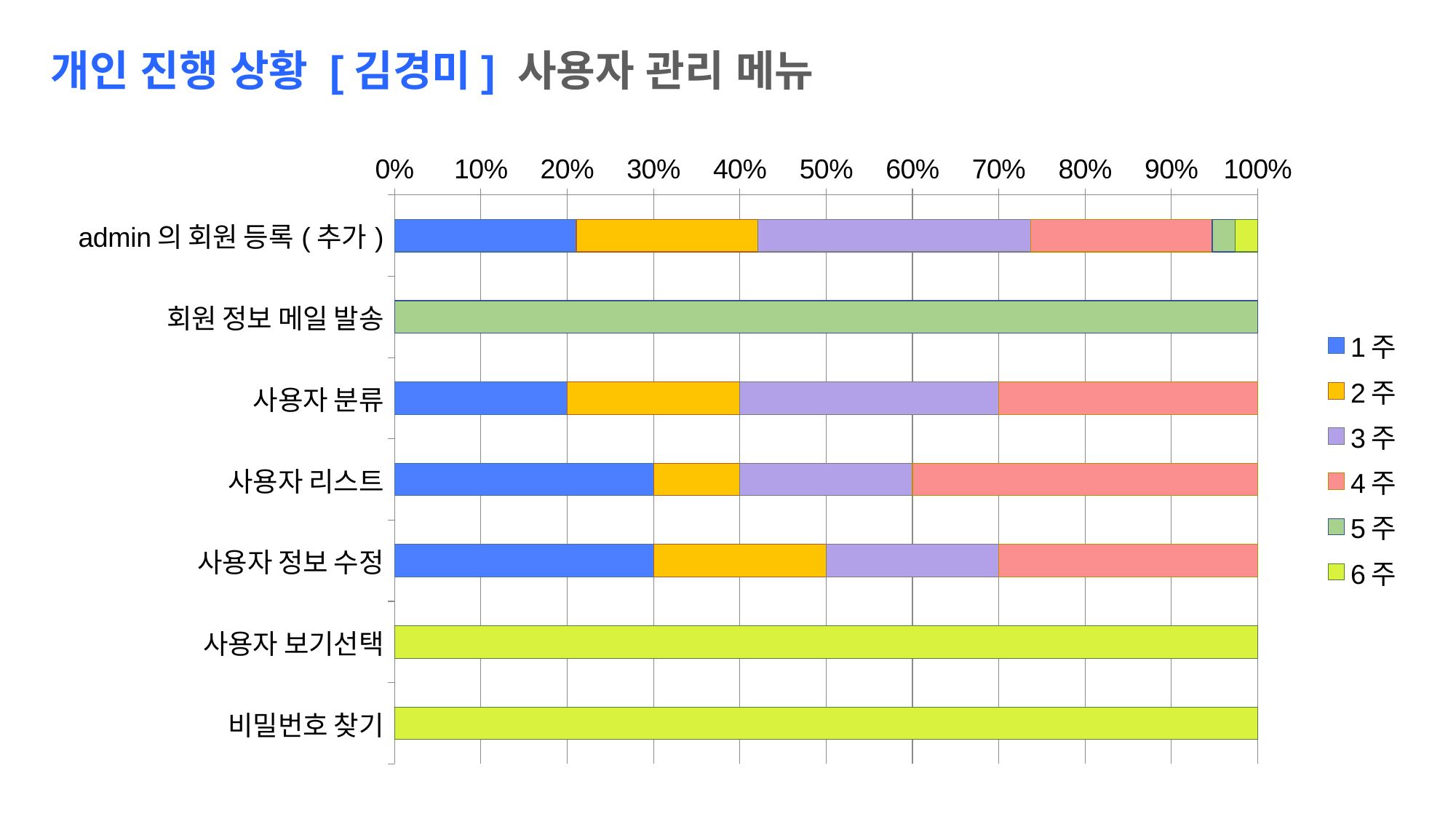

개인 진행 상황 [김경미] 사용자 관리 메뉴

### Chart

| Category | 1주 | 2주 | 3주 | 4주 | 5주 | 6주 |
|---|---|---|---|---|---|---|
| admin의 회원 등록(추가) | 2.0 | 2.0 | 3.0 | 2.0 | 0.25 | 0.25 |
| 회원 정보 메일 발송 | None | None | None | None | 7.5 | 0.0 |
| 사용자 분류 | 2.0 | 2.0 | 3.0 | 3.0 | None | None |
| 사용자 리스트 | 3.0 | 1.0 | 2.0 | 4.0 | None | None |
| 사용자 정보 수정 | 3.0 | 2.0 | 2.0 | 3.0 | None | None |
| 사용자 보기선택 | None | None | None | None | None | 4.0 |
| 비밀번호 찾기 | None | None | None | None | None | 7.0 |